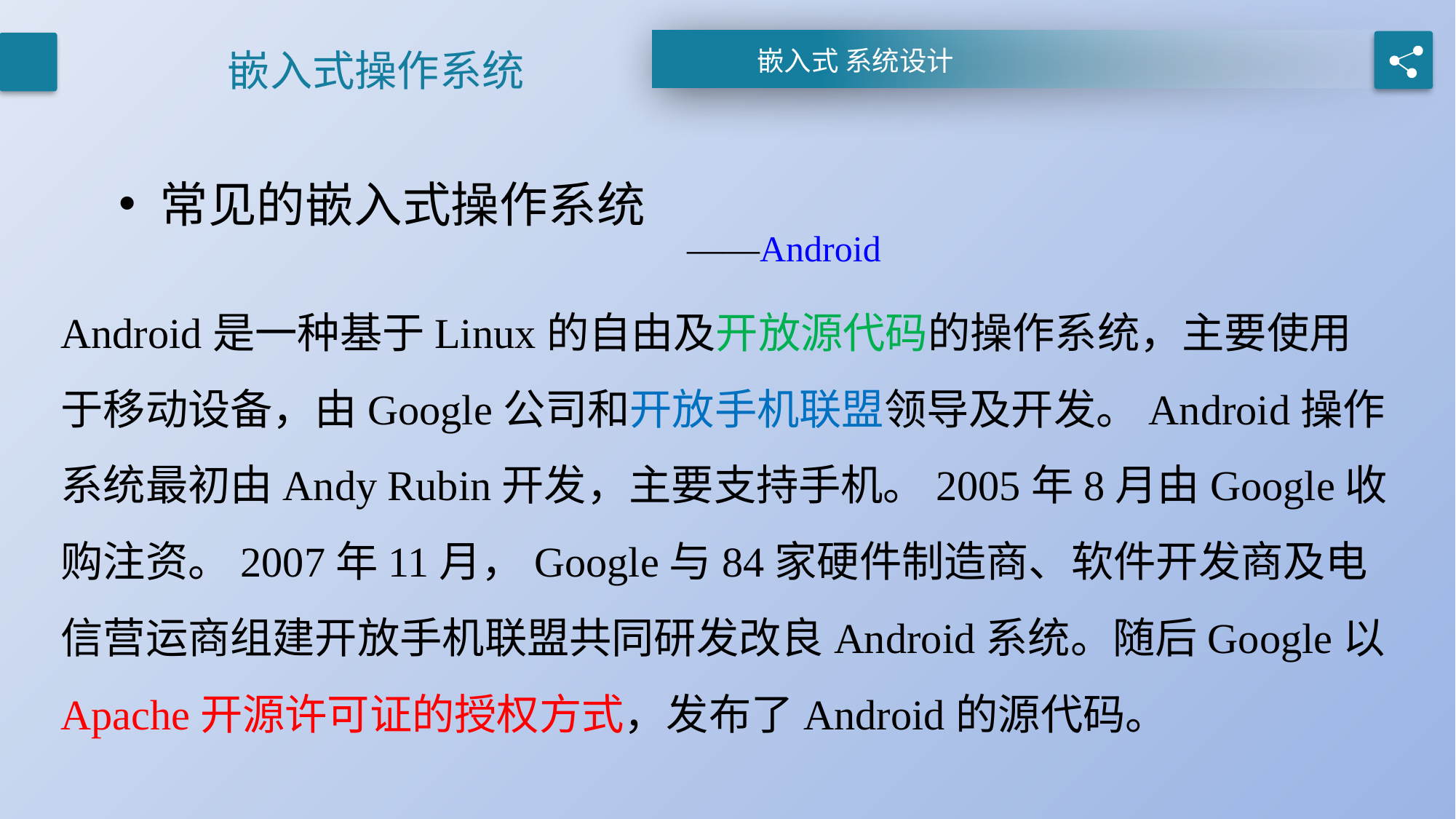

# 嵌入式操作系统
常见的嵌入式操作系统
——Android
Android是一种基于Linux的自由及开放源代码的操作系统，主要使用于移动设备，由Google公司和开放手机联盟领导及开发。Android操作系统最初由Andy Rubin开发，主要支持手机。2005年8月由Google收购注资。2007年11月，Google与84家硬件制造商、软件开发商及电信营运商组建开放手机联盟共同研发改良Android系统。随后Google以Apache开源许可证的授权方式，发布了Android的源代码。